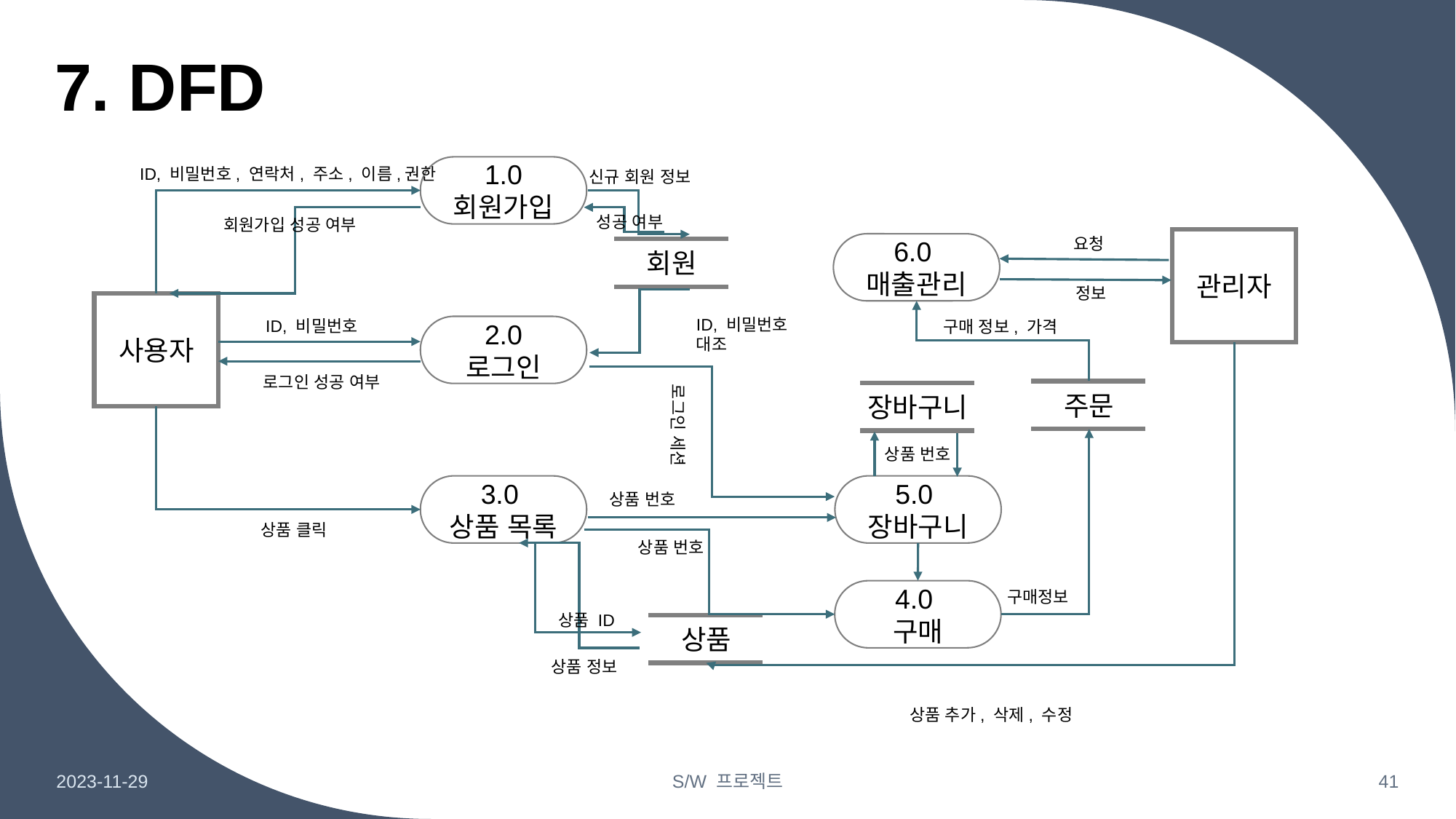

# 7. DFD
1.0 회원가입
ID, 비밀번호, 연락처, 주소, 이름,권한
신규 회원 정보
성공 여부
회원가입 성공 여부
요청
관리자
6.0
매출관리

회원
정보
사용자
ID, 비밀번호 대조
ID, 비밀번호
구매 정보, 가격
2.0
로그인
로그인 성공 여부
로그인 세션

주문

장바구니
상품 번호
5.0
장바구니
3.0
상품 목록
상품 번호
상품 클릭
상품 번호
4.0
구매
구매정보
상품 ID

상품
상품 정보
상품 추가, 삭제, 수정
2023-11-29
S/W 프로젝트
41